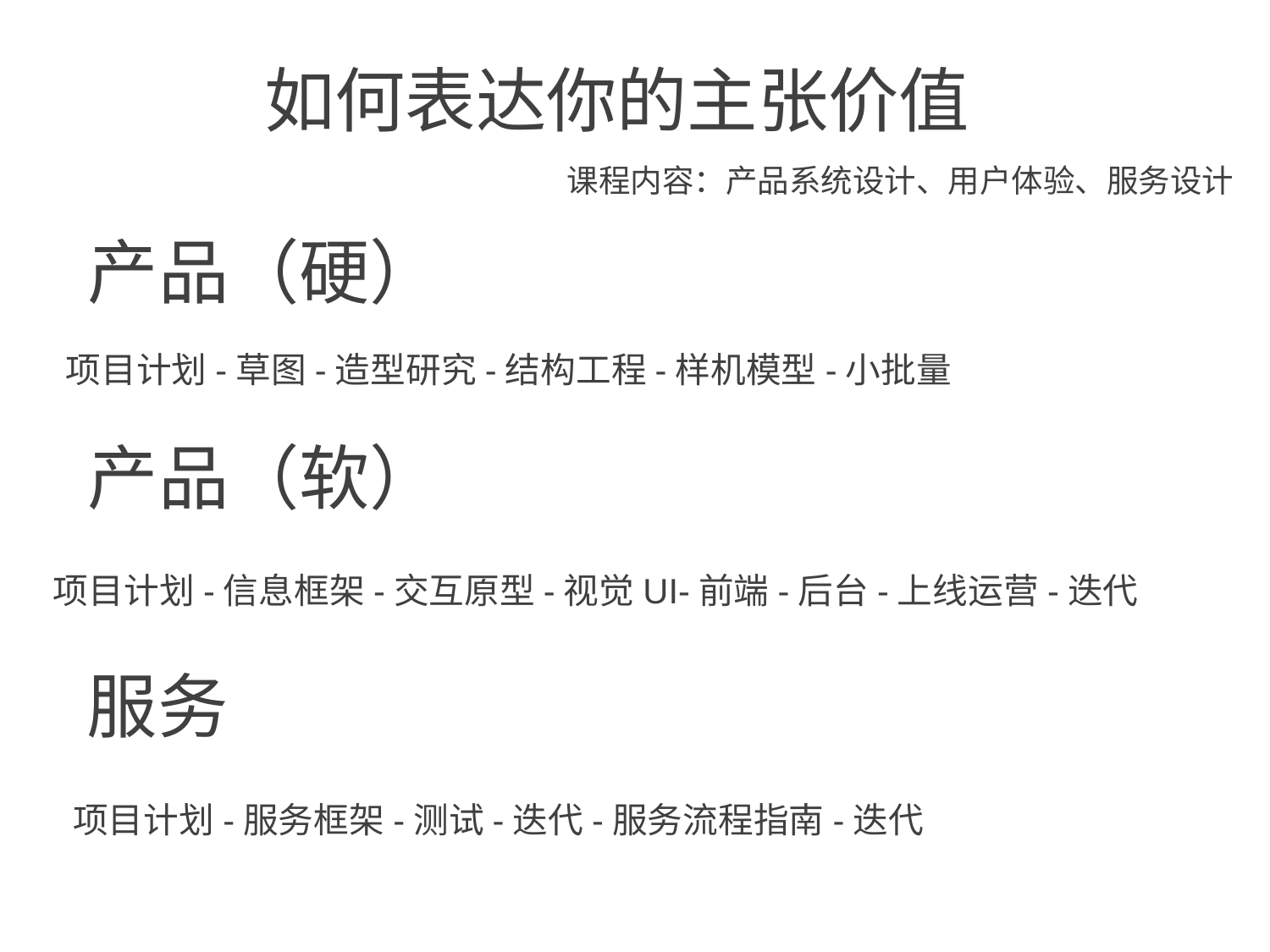

如何表达你的主张价值
课程内容：产品系统设计、用户体验、服务设计
产品（硬）
项目计划-草图-造型研究-结构工程-样机模型-小批量
产品（软）
项目计划-信息框架-交互原型-视觉UI-前端-后台-上线运营-迭代
服务
项目计划-服务框架-测试-迭代-服务流程指南-迭代